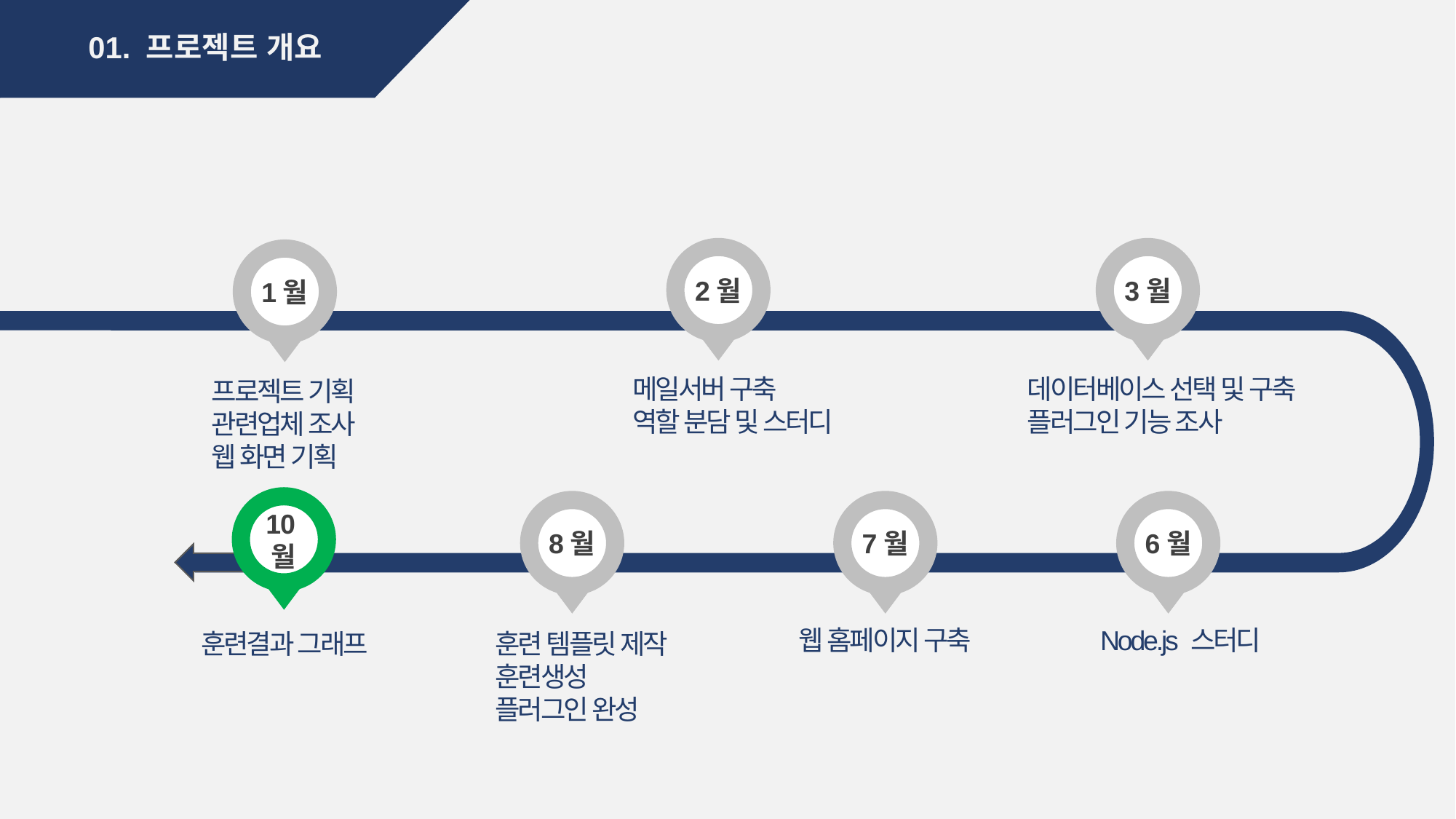

01. 프로젝트 개요
2월

3월

1월

메일서버 구축
역할 분담 및 스터디
데이터베이스 선택 및 구축
플러그인 기능 조사
프로젝트 기획
관련업체 조사
웹 화면 기획
10월

8월

7월

6월

웹 홈페이지 구축

Node.js 스터디
훈련결과 그래프
훈련 템플릿 제작
훈련생성
플러그인 완성